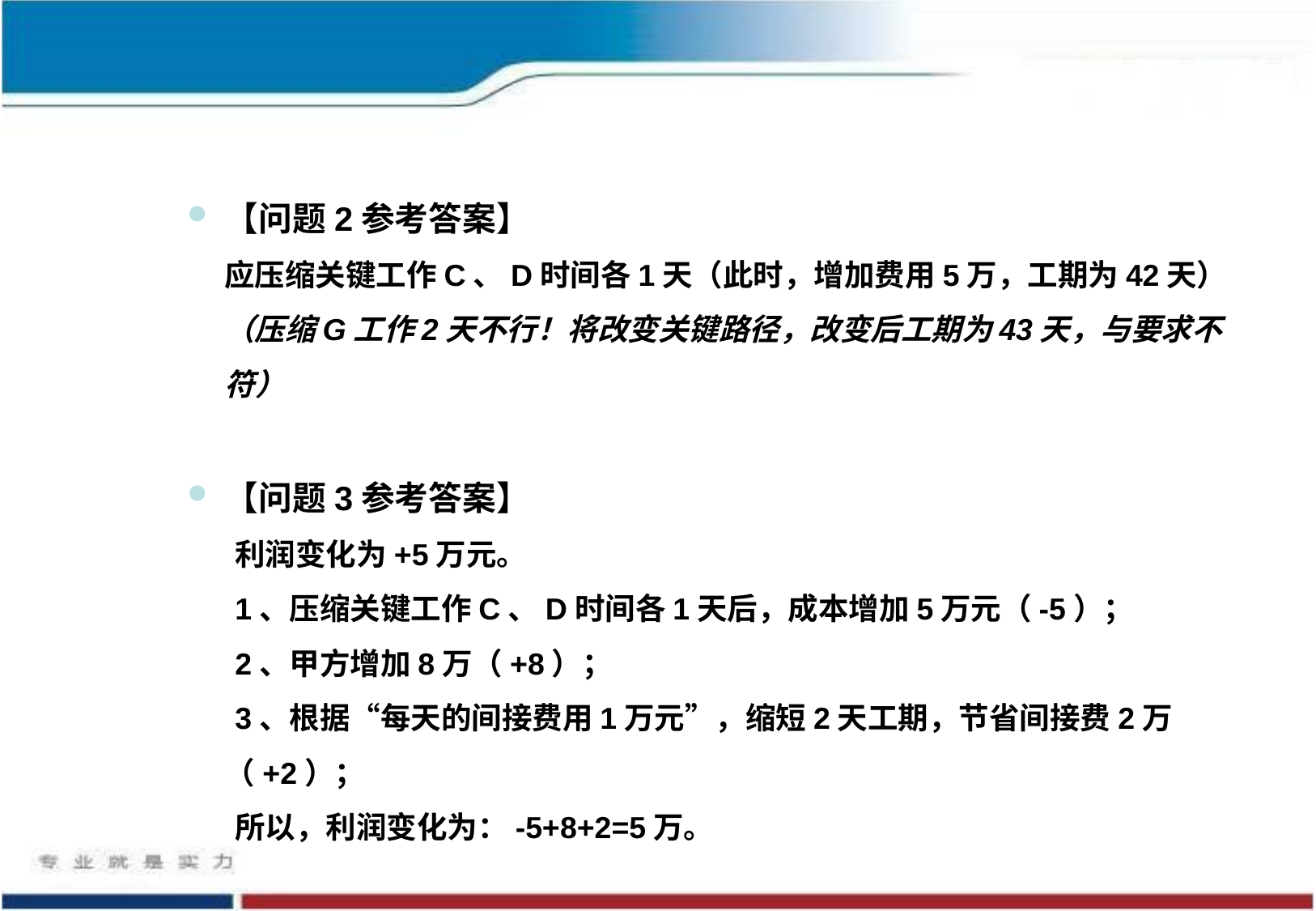

【问题2参考答案】
应压缩关键工作C、D时间各1天（此时，增加费用5万，工期为42天）
（压缩G工作2天不行！将改变关键路径，改变后工期为43天，与要求不符）

【问题3参考答案】
利润变化为+5万元。
1、压缩关键工作C、D时间各1天后，成本增加5万元（-5）；
2、甲方增加8万（+8）；
3、根据“每天的间接费用1万元”，缩短2天工期，节省间接费2万（+2）；
所以，利润变化为：-5+8+2=5万。